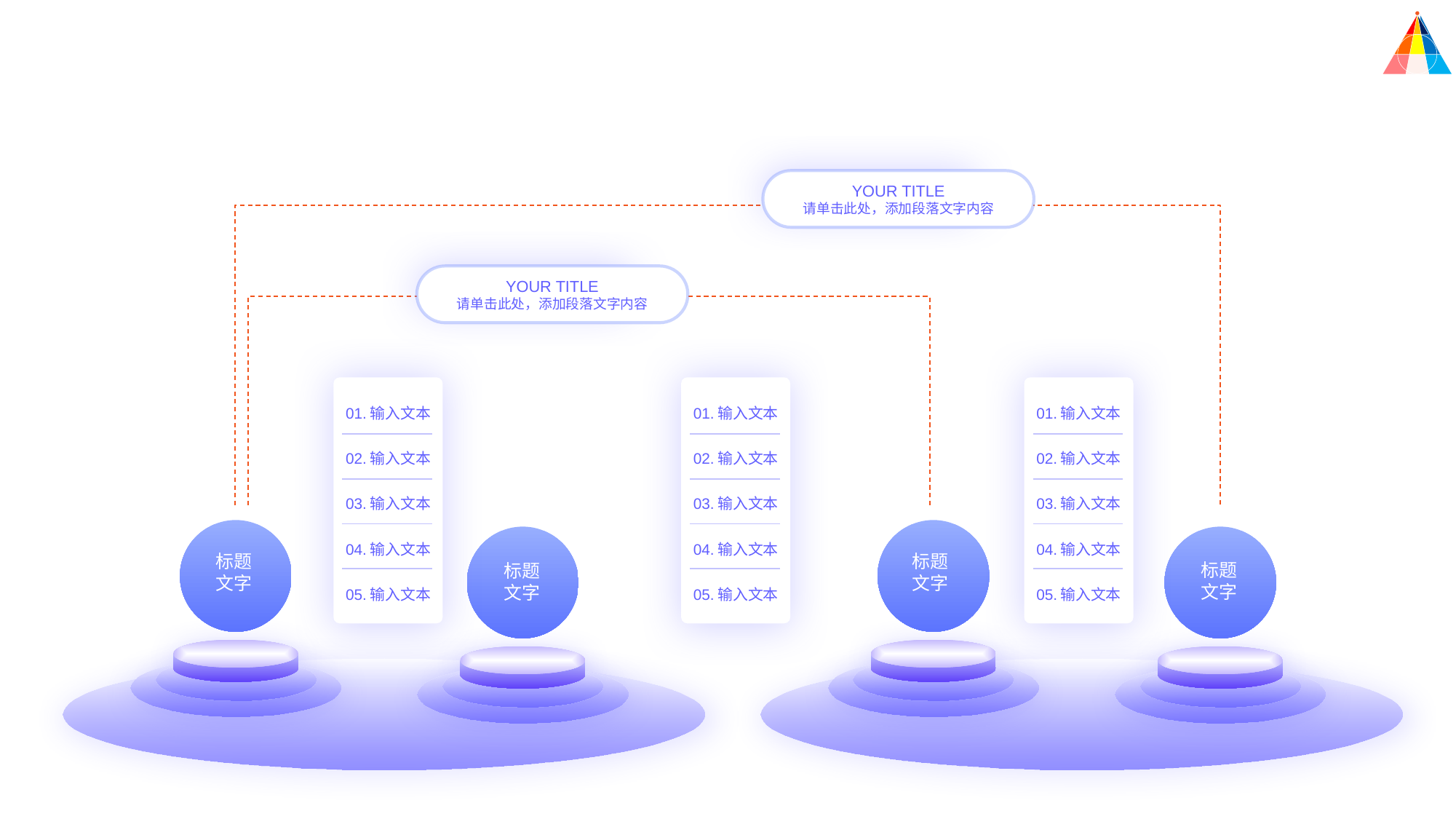

YOUR TITLE
请单击此处，添加段落文字内容

YOUR TITLE
请单击此处，添加段落文字内容

01.输入文本
02.输入文本
03.输入文本
04.输入文本
05.输入文本

01.输入文本
02.输入文本
03.输入文本
04.输入文本
05.输入文本

01.输入文本
02.输入文本
03.输入文本
04.输入文本
05.输入文本

标题
文字
标题
文字
标题
文字
标题
文字